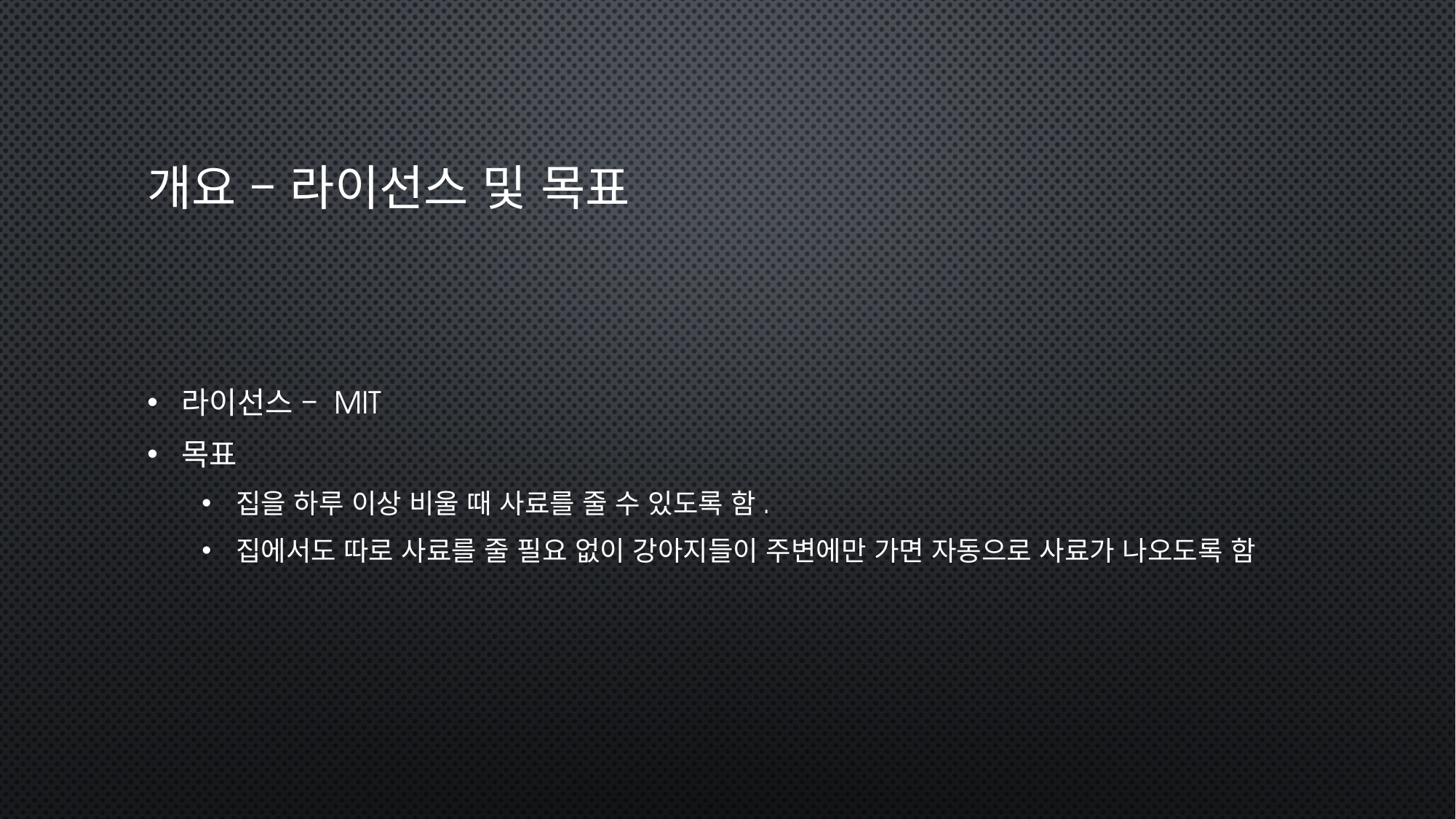

# 개요 – 라이선스 및 목표
라이선스 – MIT
목표
집을 하루 이상 비울 때 사료를 줄 수 있도록 함.
집에서도 따로 사료를 줄 필요 없이 강아지들이 주변에만 가면 자동으로 사료가 나오도록 함